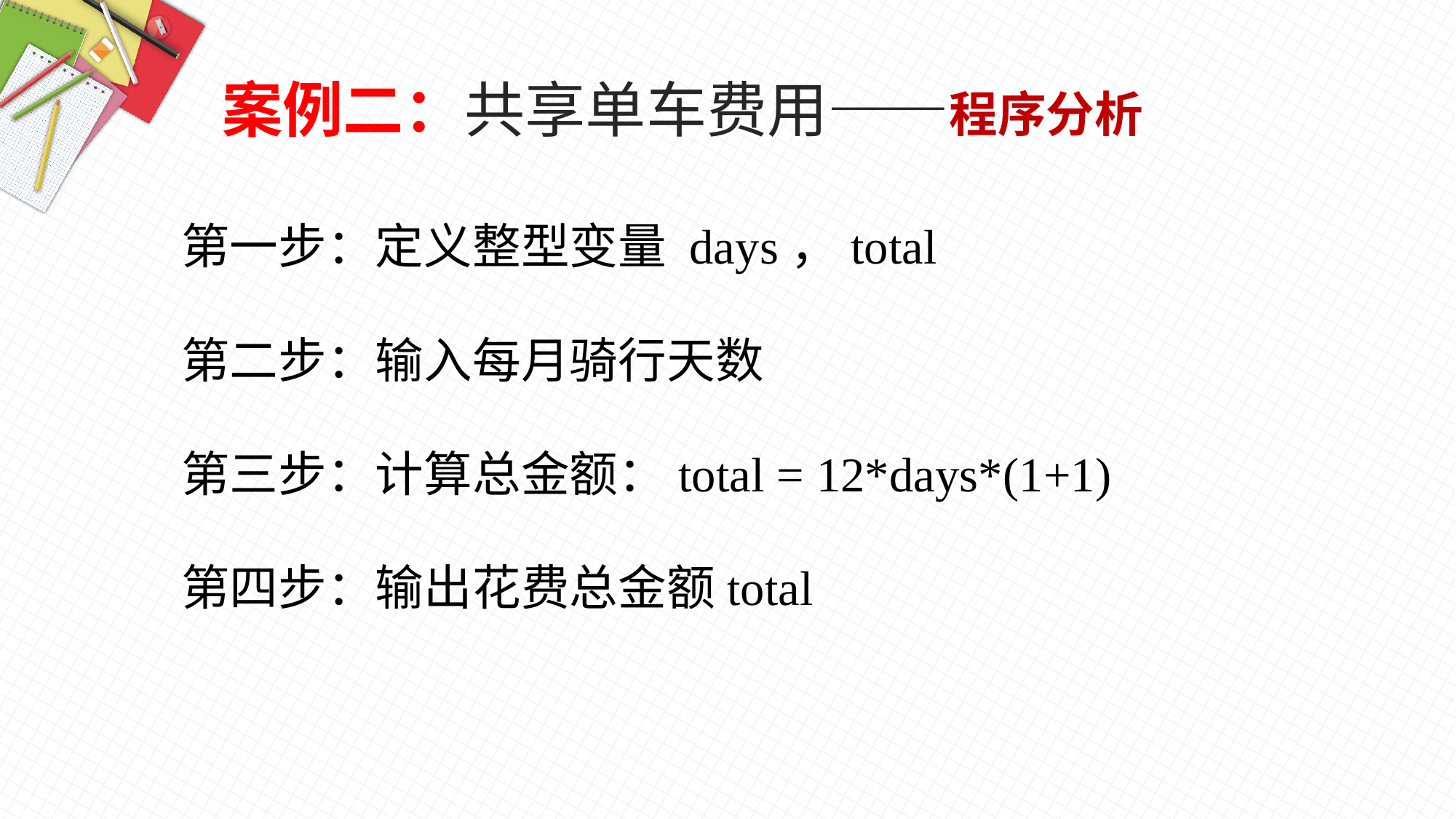

案例二：共享单车费用——程序分析
第一步：定义整型变量 days，total
第二步：输入每月骑行天数
第三步：计算总金额：total = 12*days*(1+1)
第四步：输出花费总金额total